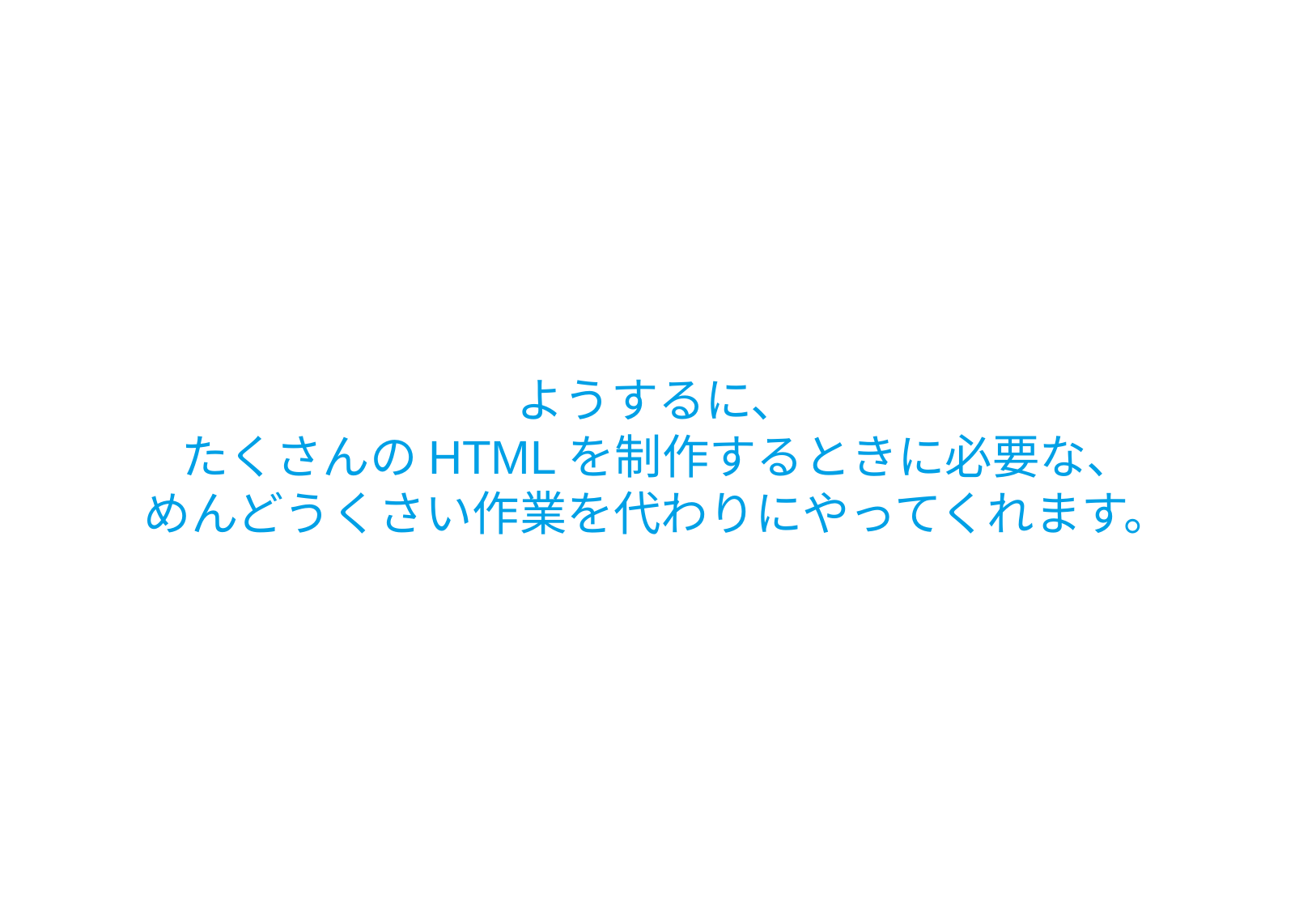

# ようするに、 たくさんのHTMLを制作するときに必要な、 めんどうくさい作業を代わりにやってくれます。